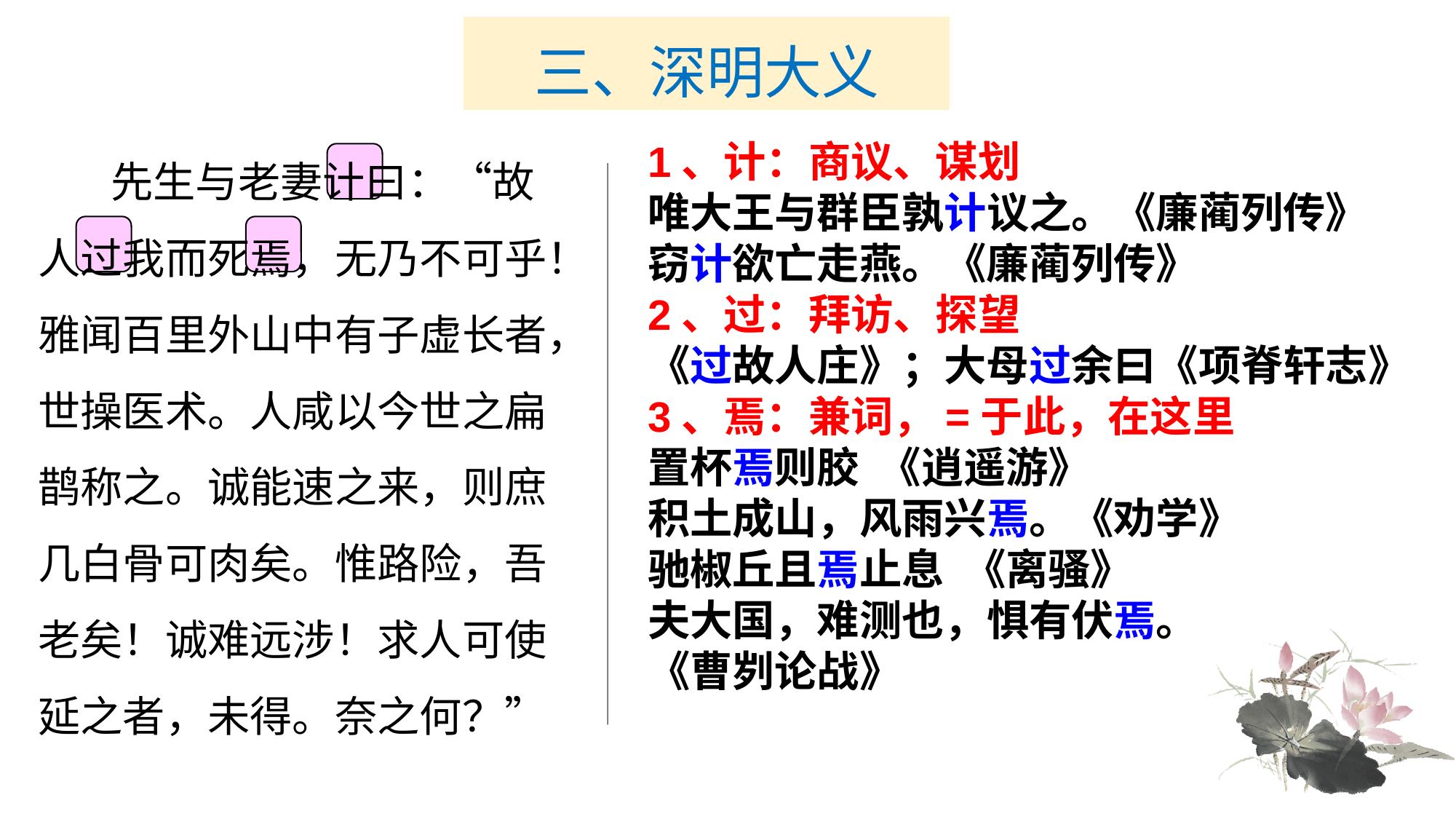

# 三、深明大义
　　先生与老妻计曰：“故人过我而死焉，无乃不可乎！雅闻百里外山中有子虚长者，世操医术。人咸以今世之扁鹊称之。诚能速之来，则庶几白骨可肉矣。惟路险，吾老矣！诚难远涉！求人可使延之者，未得。奈之何？”
1、计：商议、谋划
唯大王与群臣孰计议之。《廉蔺列传》
窃计欲亡走燕。《廉蔺列传》
2、过：拜访、探望
《过故人庄》；大母过余曰《项脊轩志》
3、焉：兼词，=于此，在这里
置杯焉则胶  《逍遥游》
积土成山，风雨兴焉。《劝学》
驰椒丘且焉止息  《离骚》
夫大国，难测也，惧有伏焉。
《曹刿论战》